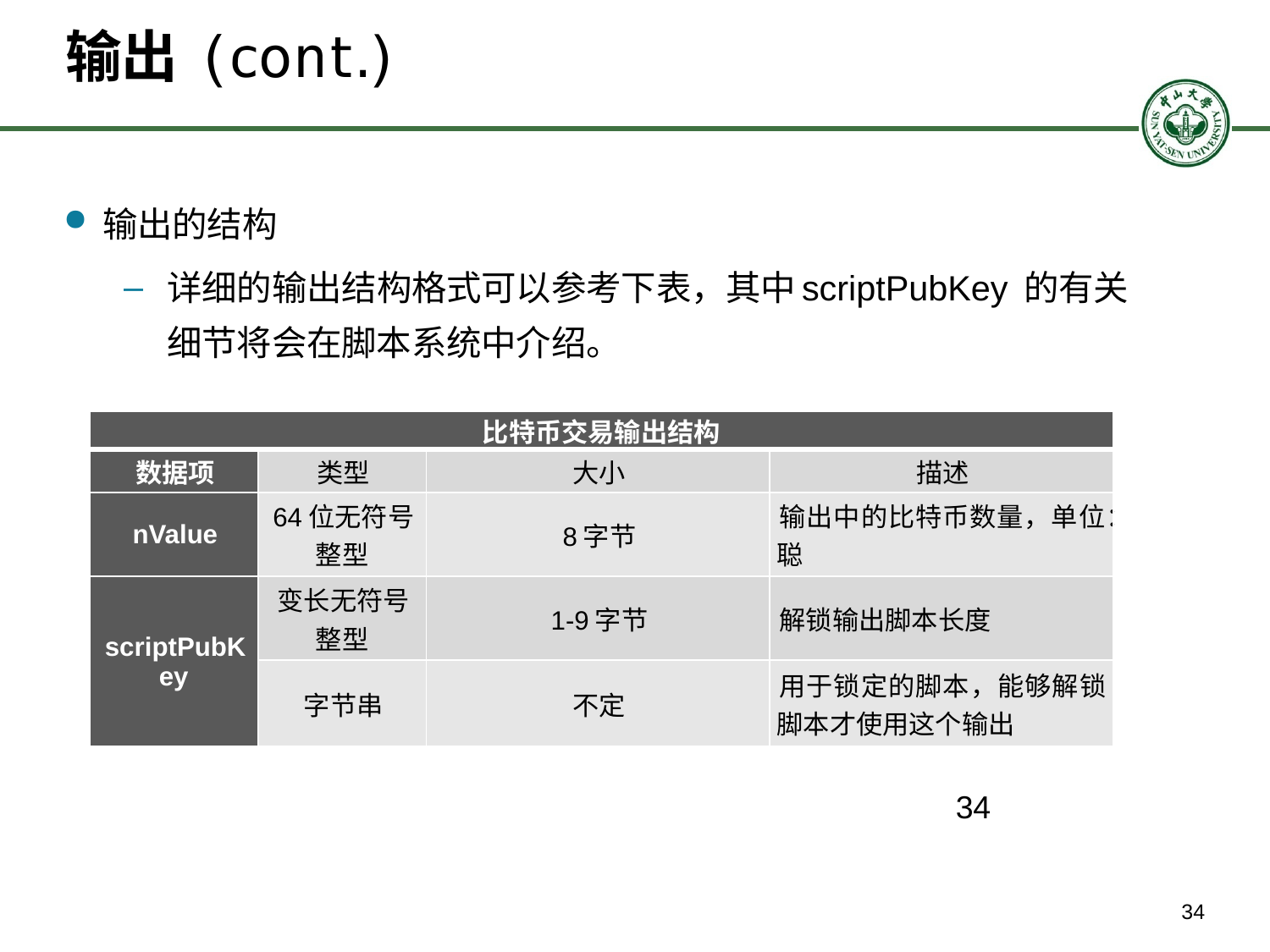

# 输出 (cont.)
输出的结构
详细的输出结构格式可以参考下表，其中scriptPubKey 的有关细节将会在脚本系统中介绍。
| 比特币交易输出结构 |  |  |  |
| --- | --- | --- | --- |
| 数据项 | 类型 | 大小 | 描述 |
| nValue | 64位无符号整型 | 8字节 | 输出中的比特币数量，单位：聪 |
| scriptPubKey | 变长无符号整型 | 1-9字节 | 解锁输出脚本长度 |
|  | 字节串 | 不定 | 用于锁定的脚本，能够解锁脚本才使用这个输出 |
34